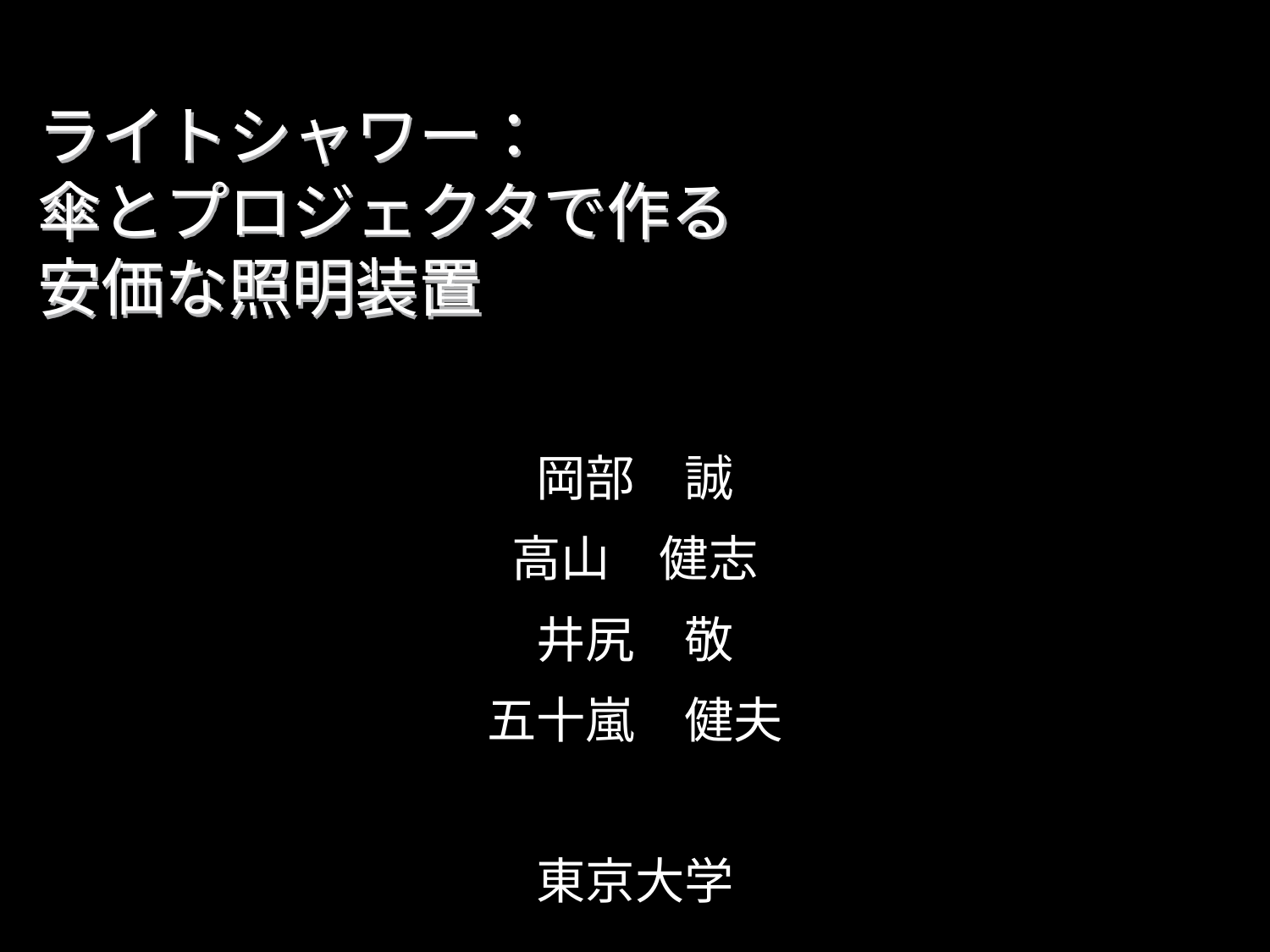

# ライトシャワー： 傘とプロジェクタで作る 安価な照明装置
岡部　誠
高山　健志
井尻　敬
五十嵐　健夫

東京大学